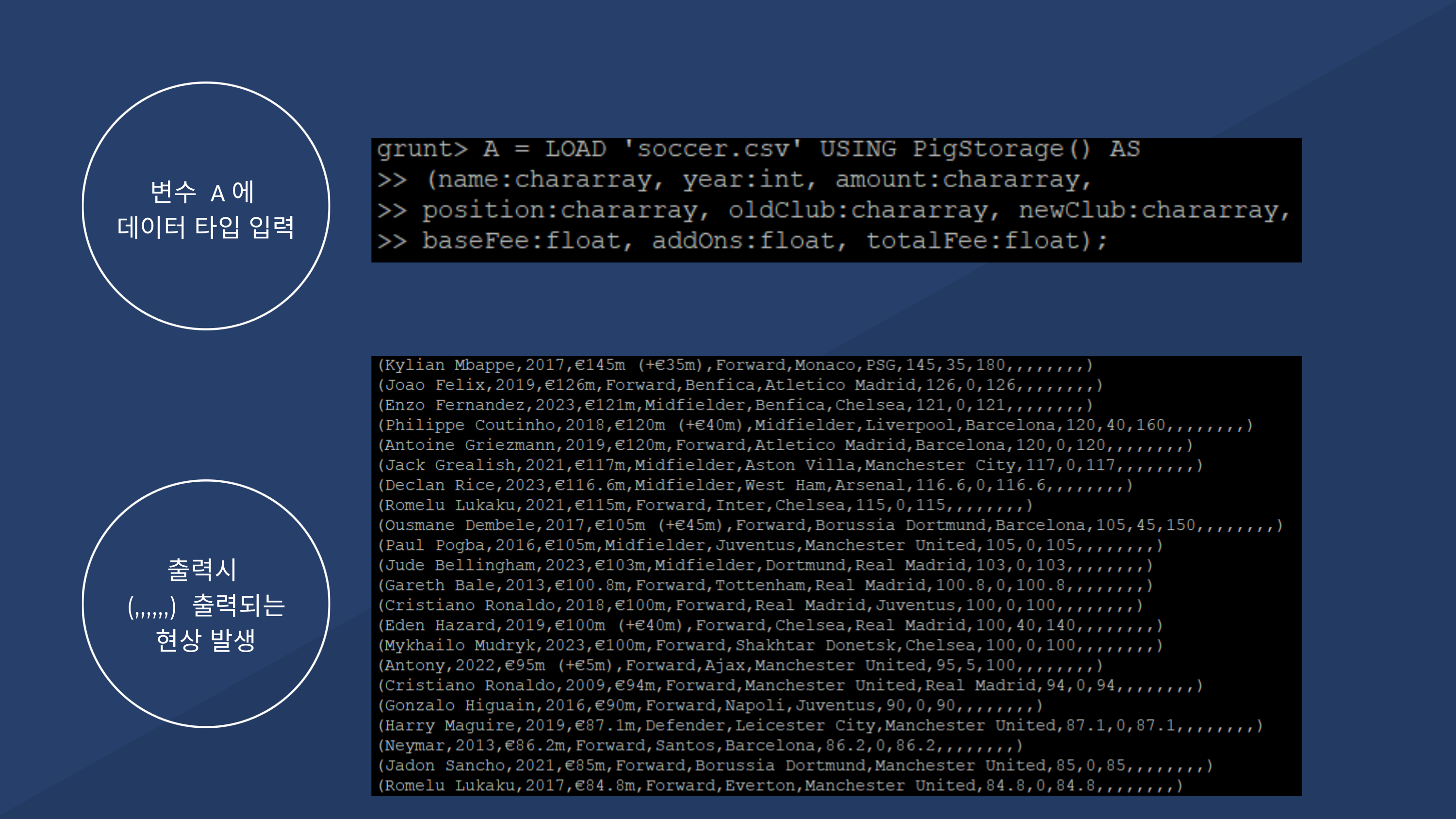

변수 A에
데이터 타입 입력

출력시
(,,,,,,) 출력되는
현상 발생